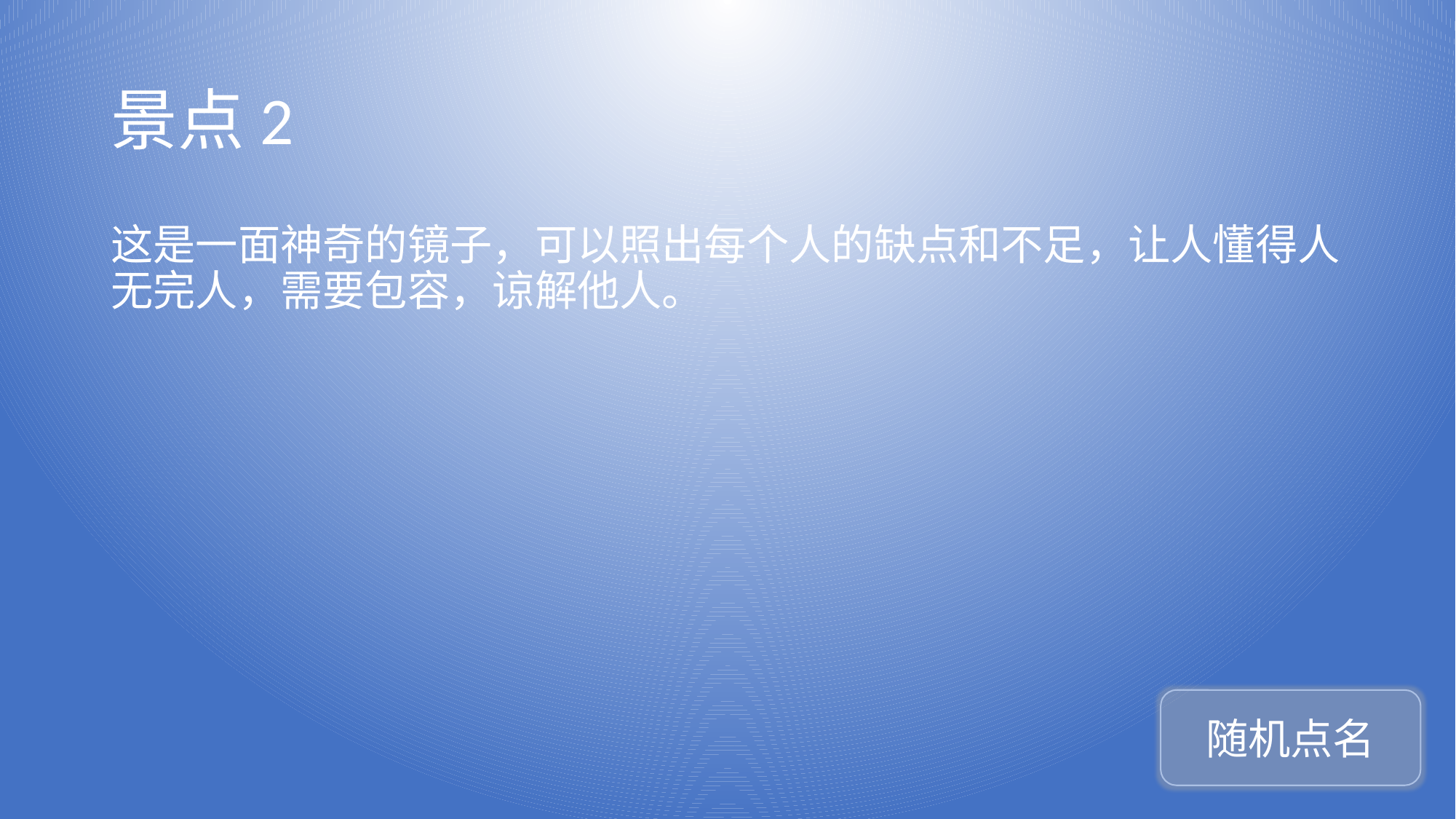

# 景点2
这是一面神奇的镜子，可以照出每个人的缺点和不足，让人懂得人无完人，需要包容，谅解他人。
随机点名